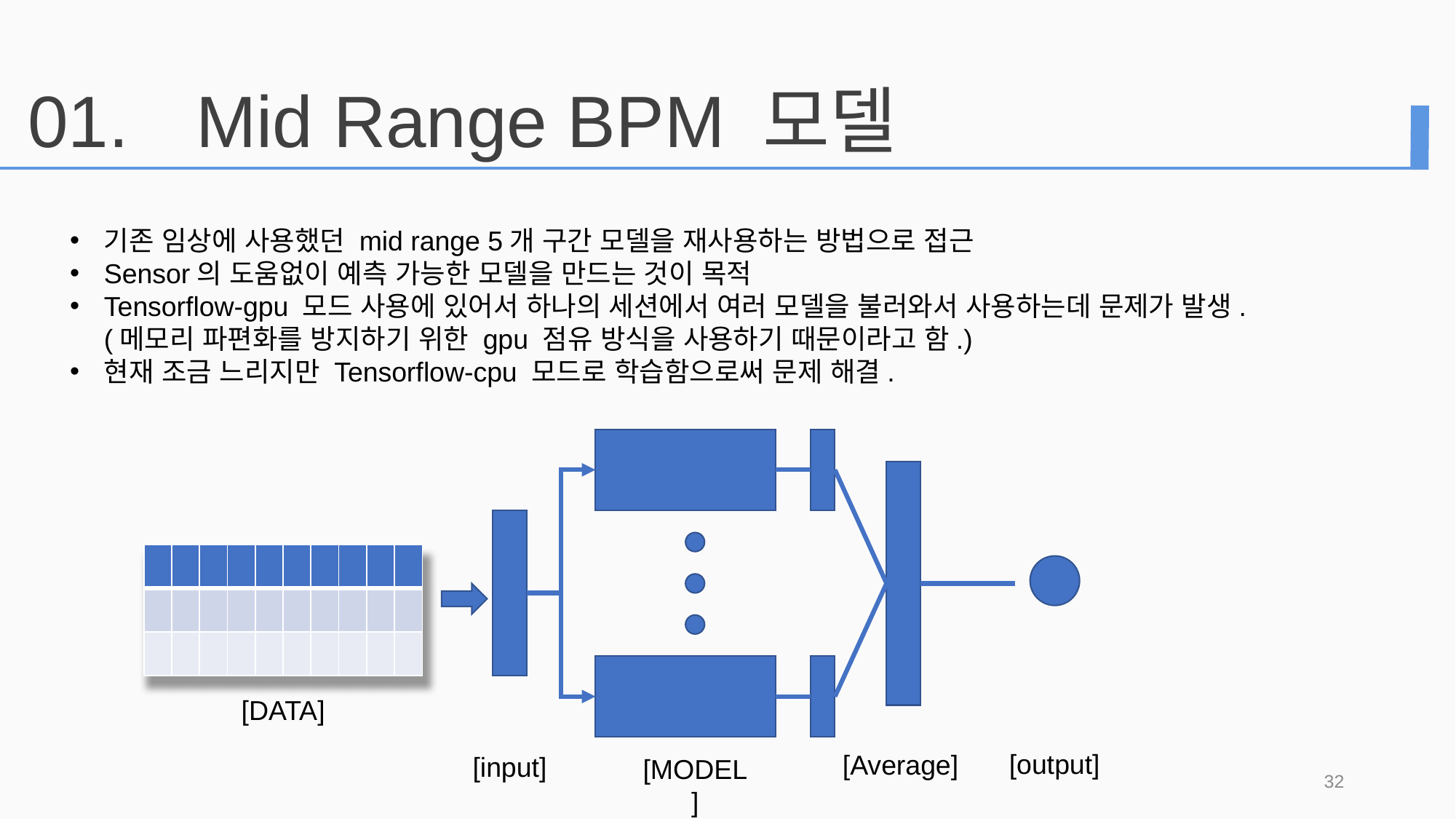

01.
Mid Range BPM 모델
기존 임상에 사용했던 mid range 5개 구간 모델을 재사용하는 방법으로 접근
Sensor의 도움없이 예측 가능한 모델을 만드는 것이 목적
Tensorflow-gpu 모드 사용에 있어서 하나의 세션에서 여러 모델을 불러와서 사용하는데 문제가 발생.
(메모리 파편화를 방지하기 위한 gpu 점유 방식을 사용하기 때문이라고 함.)
현재 조금 느리지만 Tensorflow-cpu 모드로 학습함으로써 문제 해결.

|  |  |  |  |  |  |  |  |  |  |
| --- | --- | --- | --- | --- | --- | --- | --- | --- | --- |
|  |  |  |  |  |  |  |  |  |  |
|  |  |  |  |  |  |  |  |  |  |

[DATA]
[output]
[Average]
[input]
[MODEL]
32